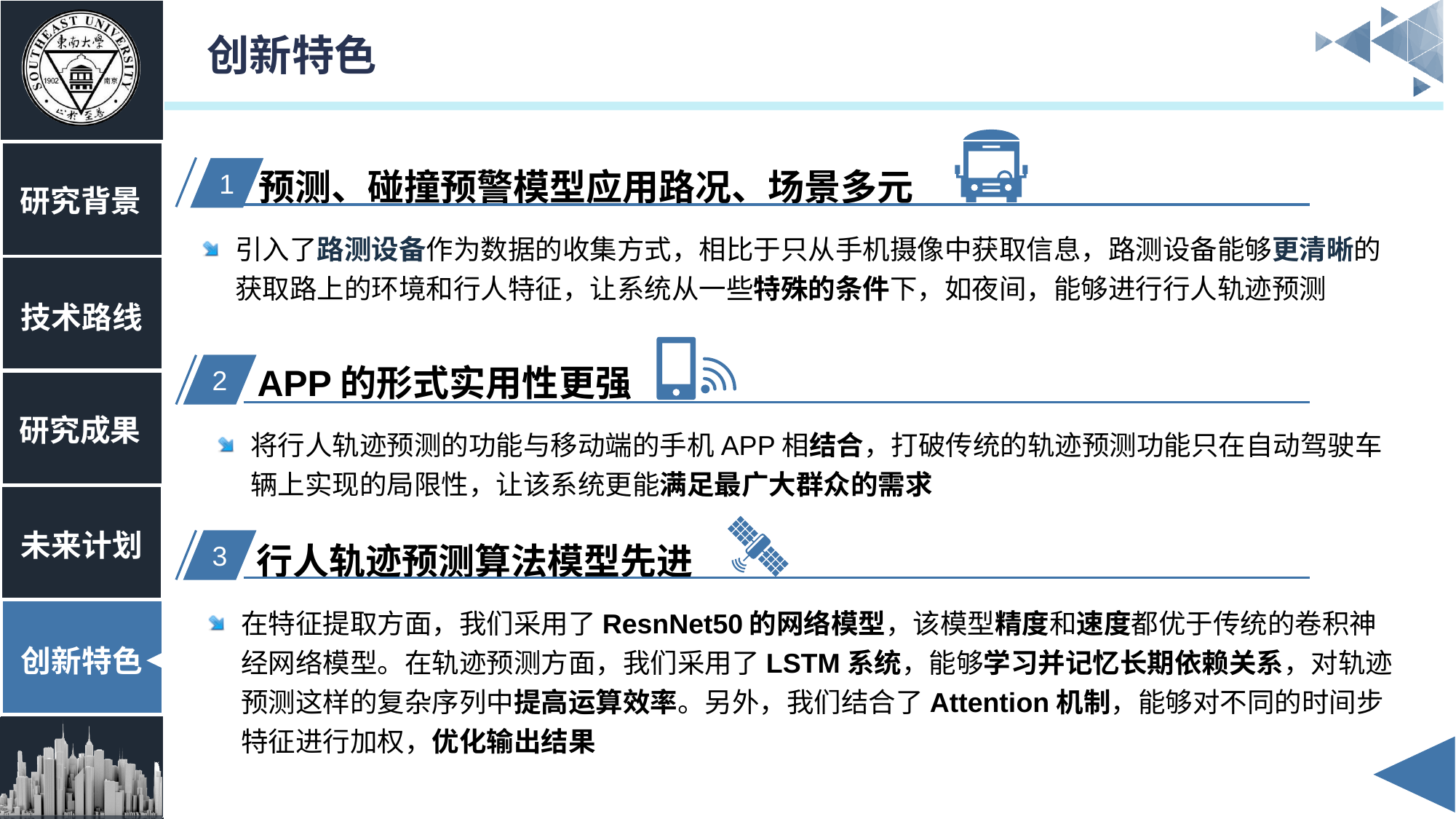

# 创新特色

      预测、碰撞预警模型应用路况、场景多元
引入了路测设备作为数据的收集方式，相比于只从手机摄像中获取信息，路测设备能够更清晰的获取路上的环境和行人特征，让系统从一些特殊的条件下，如夜间，能够进行行人轨迹预测

1
研究背景

技术路线

    APP的形式实用性更强
将行人轨迹预测的功能与移动端的手机APP相结合，打破传统的轨迹预测功能只在自动驾驶车辆上实现的局限性，让该系统更能满足最广大群众的需求

2

研究成果

未来计划
     行人轨迹预测算法模型先进
在特征提取方面，我们采用了ResnNet50的网络模型，该模型精度和速度都优于传统的卷积神经网络模型。在轨迹预测方面，我们采用了LSTM系统，能够学习并记忆长期依赖关系，对轨迹预测这样的复杂序列中提高运算效率。另外，我们结合了Attention机制，能够对不同的时间步特征进行加权，优化输出结果

3

创新特色

16